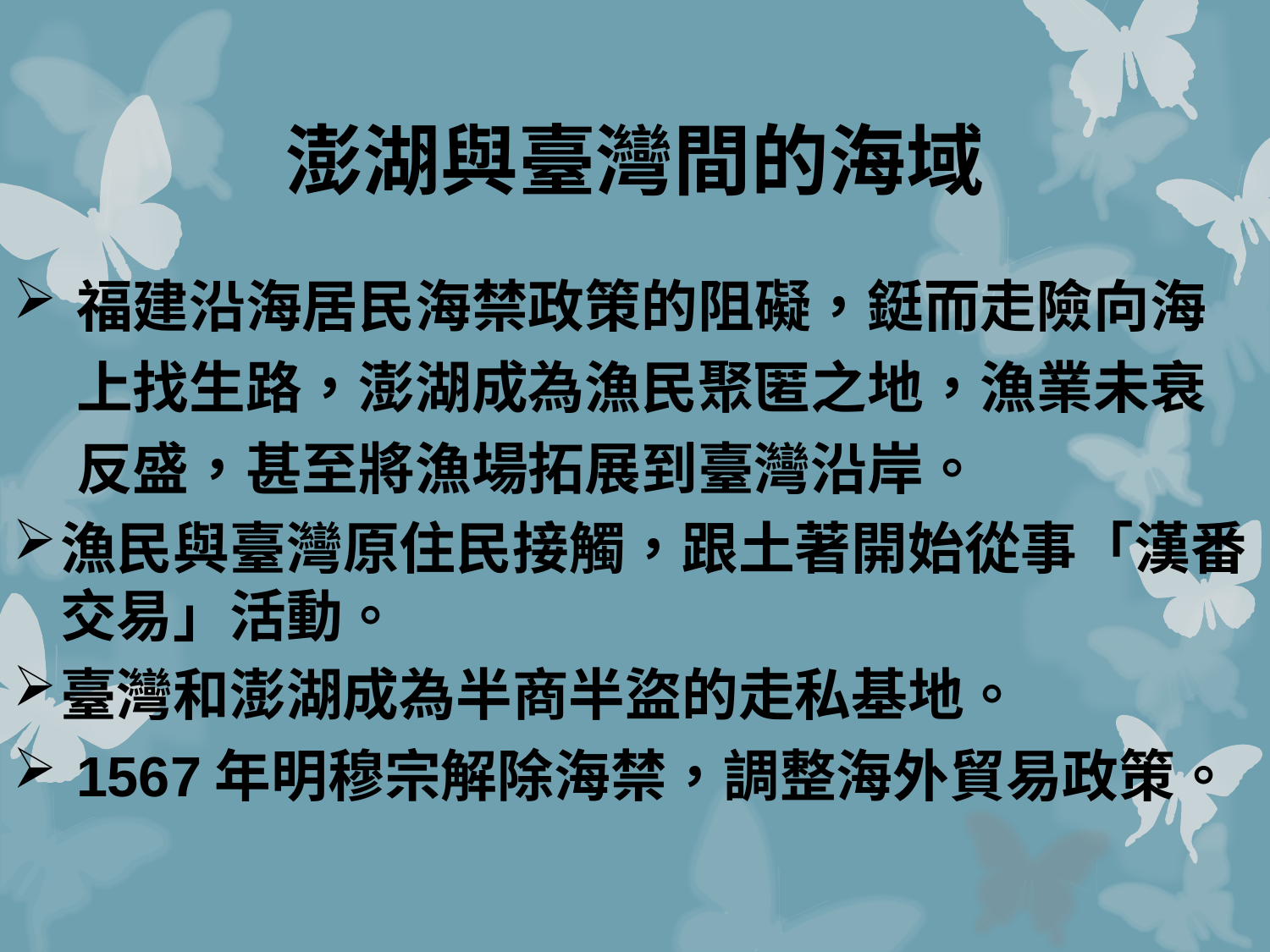

# 澎湖與臺灣間的海域
福建沿海居民海禁政策的阻礙，鋌而走險向海上找生路，澎湖成為漁民聚匿之地，漁業未衰反盛，甚至將漁場拓展到臺灣沿岸。
漁民與臺灣原住民接觸，跟土著開始從事「漢番交易」活動。
臺灣和澎湖成為半商半盜的走私基地。
1567年明穆宗解除海禁，調整海外貿易政策。